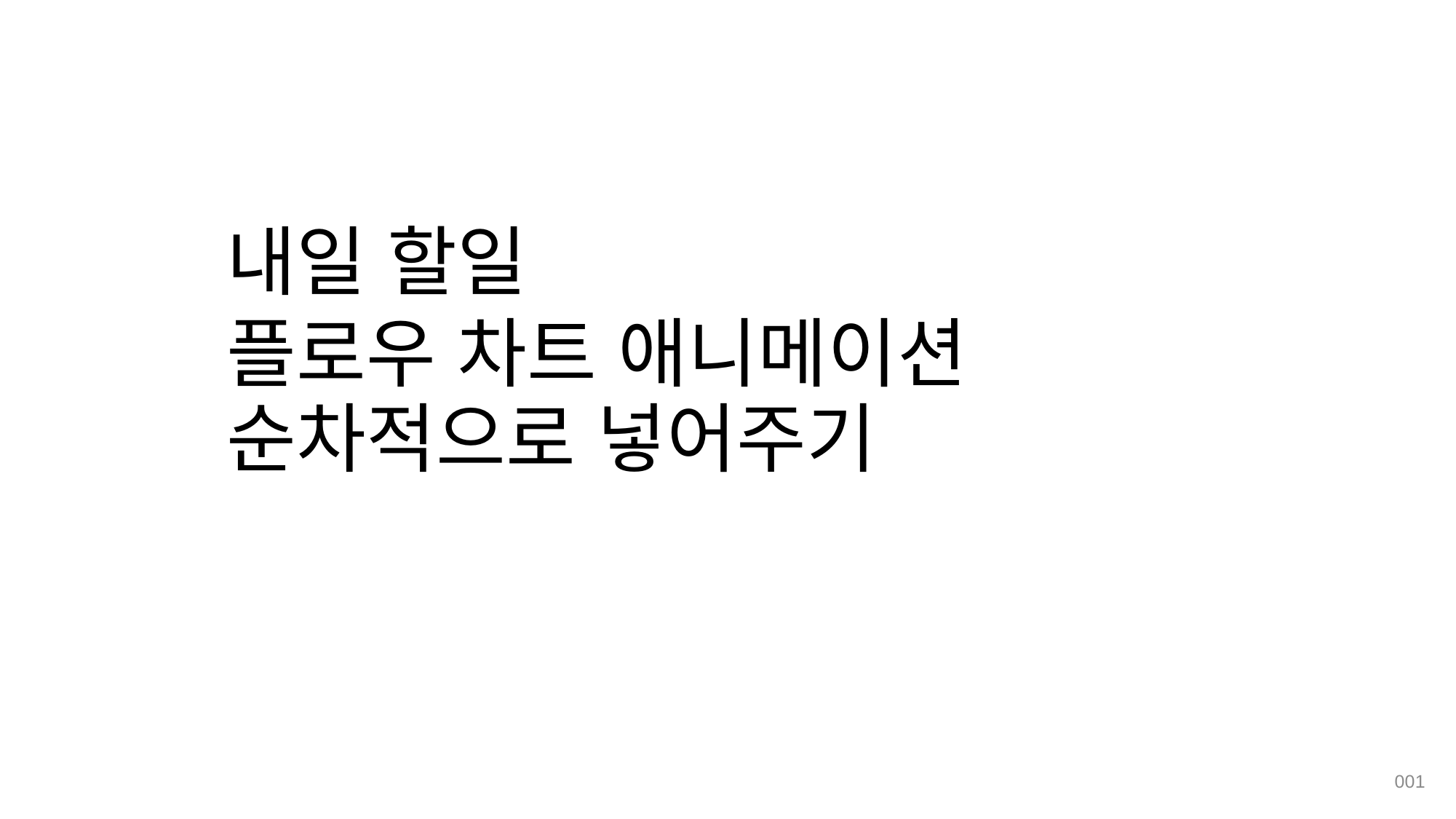

내일 할일
플로우 차트 애니메이션
순차적으로 넣어주기
001